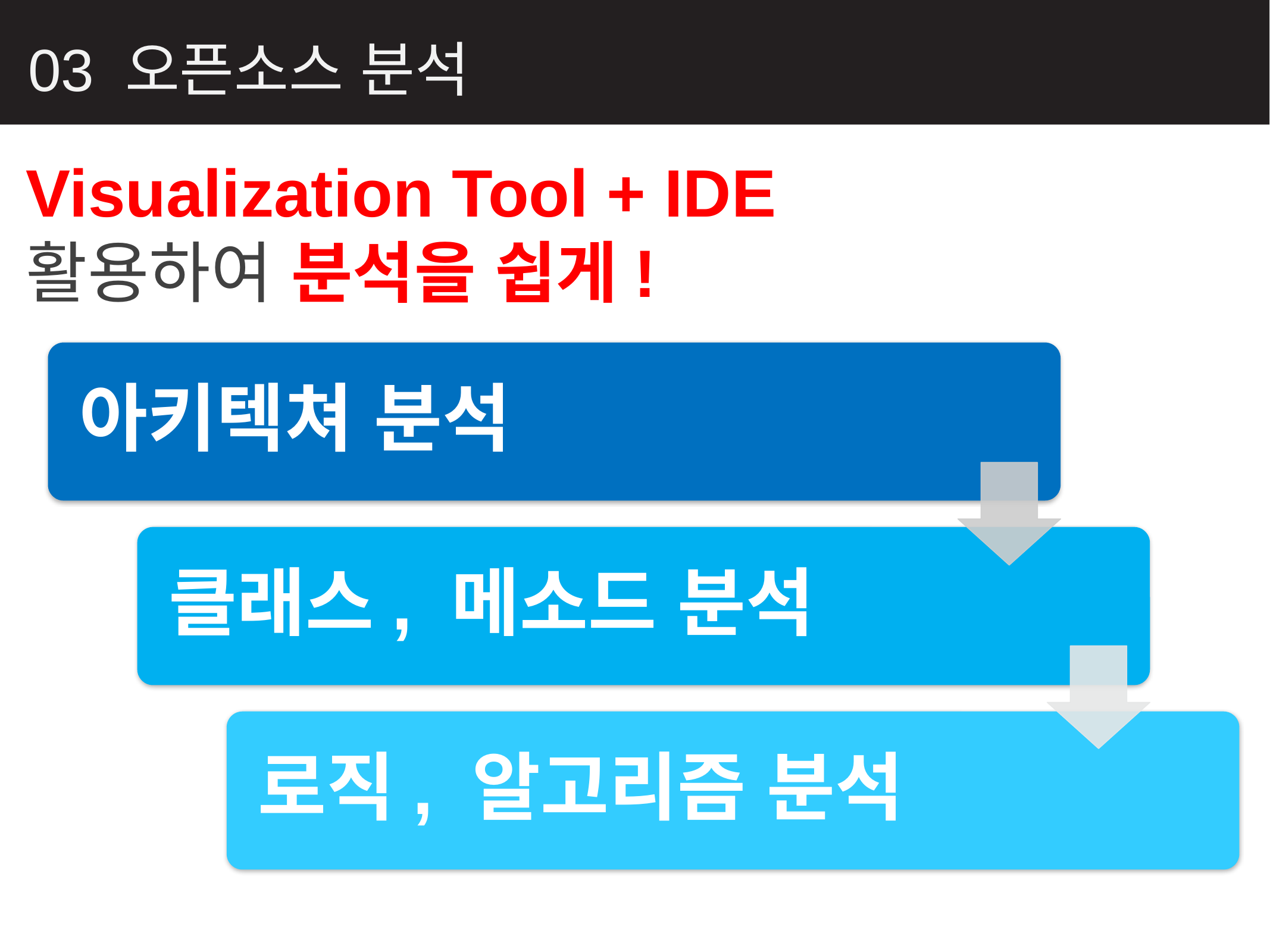

03 오픈소스 분석
Visualization Tool + IDE
활용하여 분석을 쉽게!
아키텍쳐 분석
클래스, 메소드 분석
로직, 알고리즘 분석